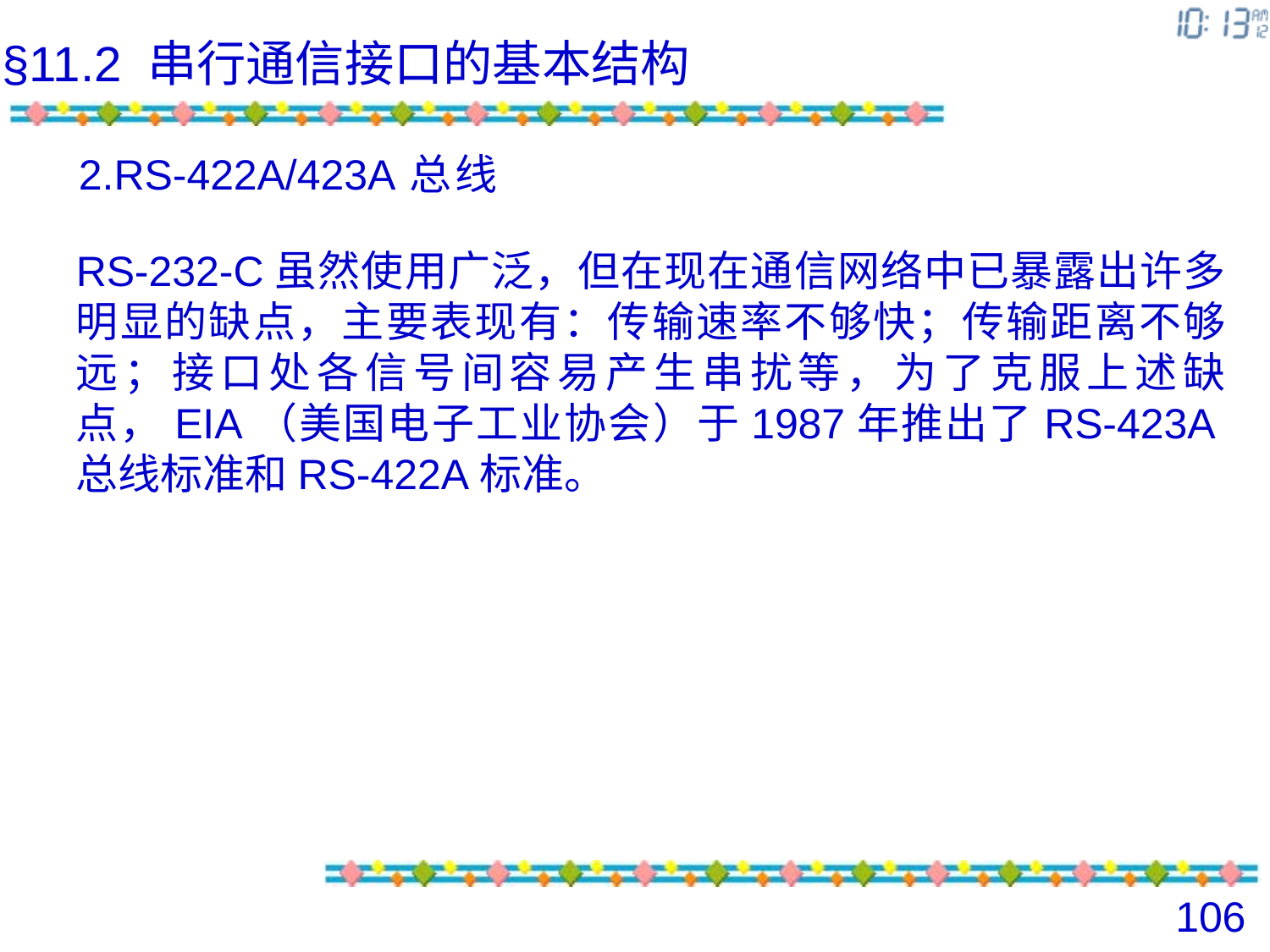

§11.2 串行通信接口的基本结构
2.RS-422A/423A总线
RS-232-C虽然使用广泛，但在现在通信网络中已暴露出许多明显的缺点，主要表现有：传输速率不够快；传输距离不够远；接口处各信号间容易产生串扰等，为了克服上述缺点，EIA（美国电子工业协会）于1987年推出了RS-423A总线标准和RS-422A标准。